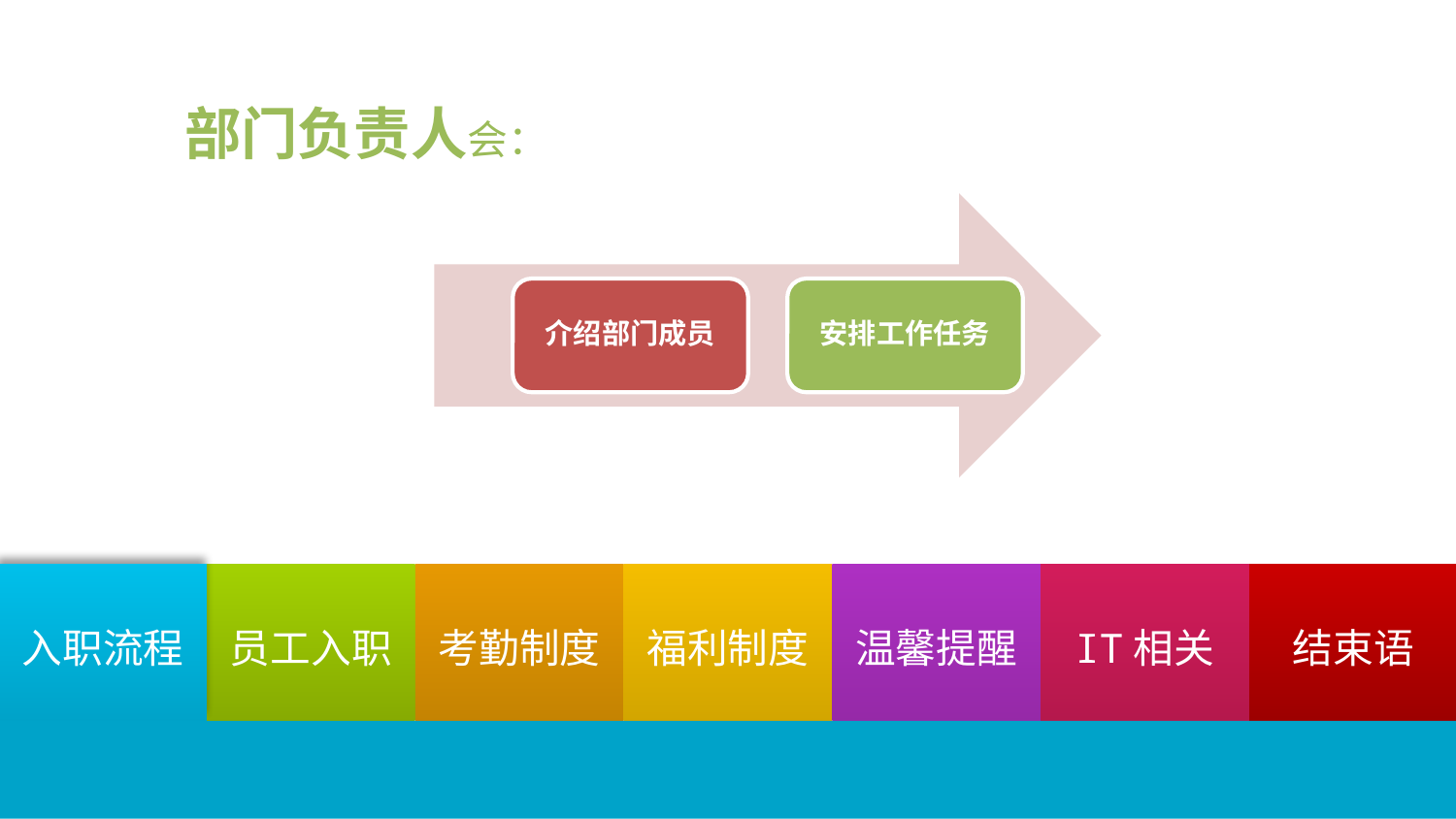

部门负责人会：
介绍部门成员
安排工作任务

结束语
温馨提醒
IT相关
入职流程
员工入职
考勤制度
福利制度